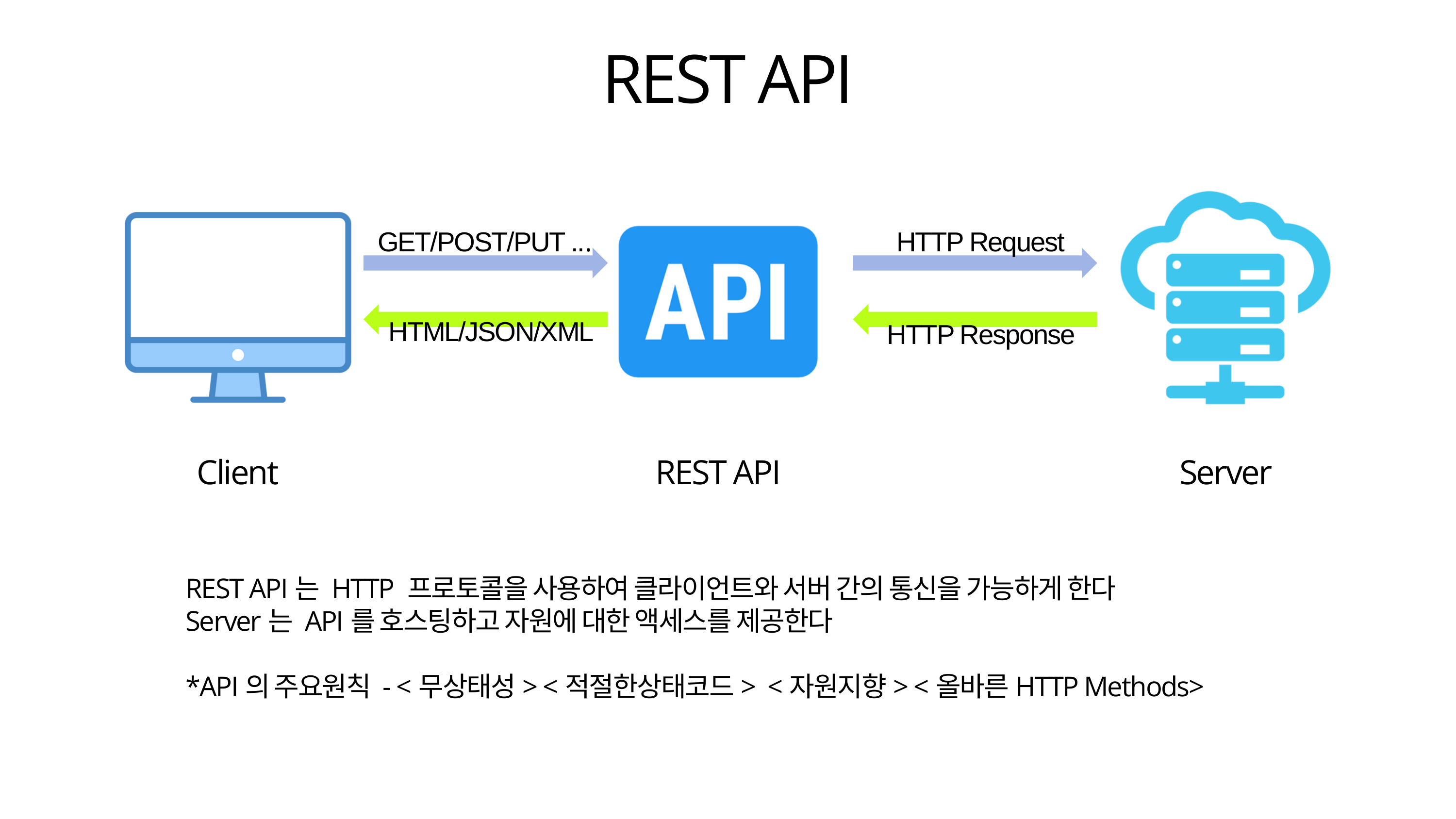

REST API

GET/POST/PUT ...

HTTP Request

HTML/JSON/XML

HTTP Response

Client
REST API
Server
REST API는 HTTP 프로토콜을 사용하여 클라이언트와 서버 간의 통신을 가능하게 한다
Server는 API를 호스팅하고 자원에 대한 액세스를 제공한다

*API의 주요원칙 - <무상태성> <적절한상태코드>  <자원지향> <올바른HTTP Methods>